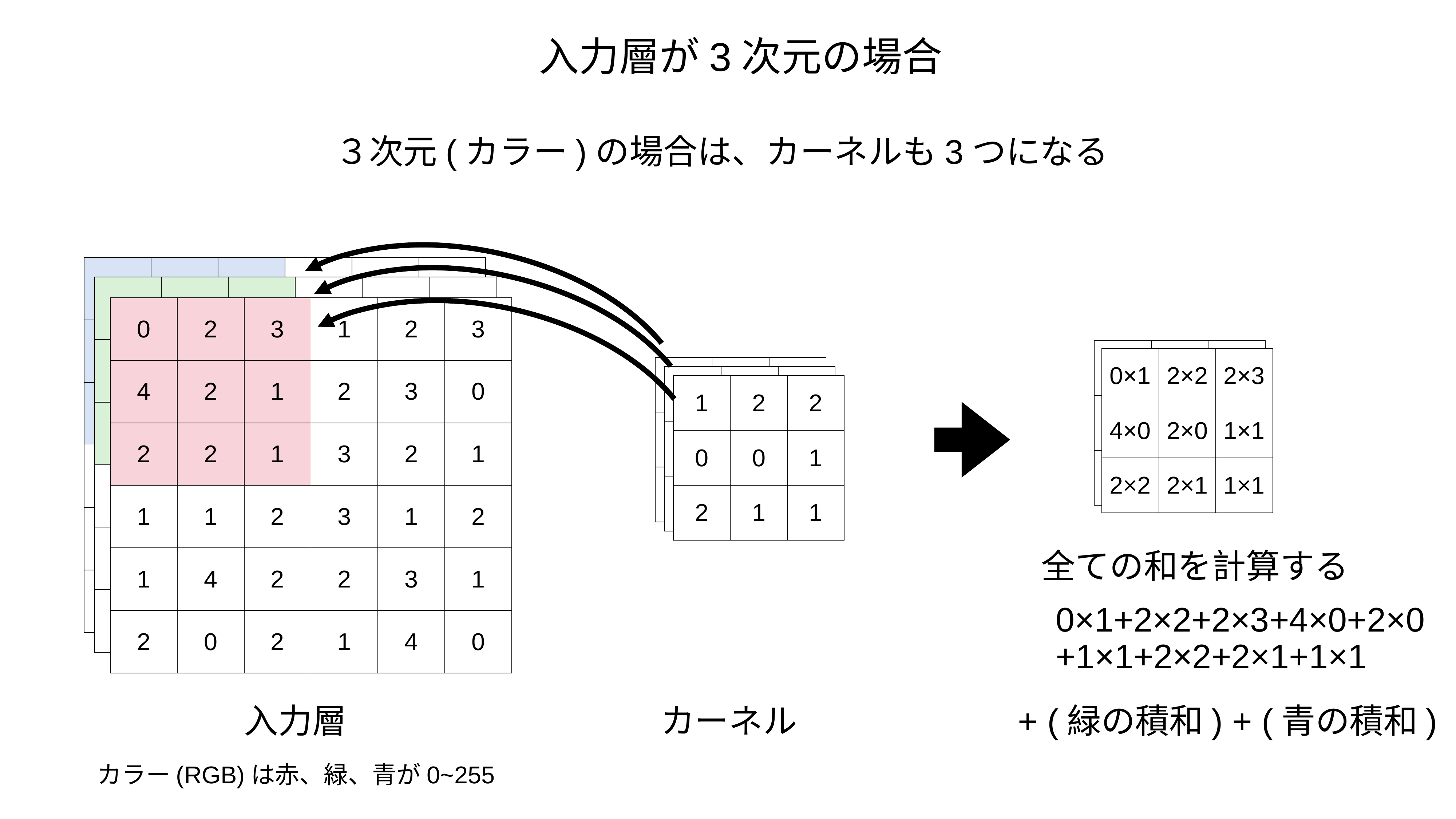

入力層が3次元の場合
３次元(カラー)の場合は、カーネルも3つになる

| 0 | 2 | 3 | 1 | 2 | 3 |
| --- | --- | --- | --- | --- | --- |
| 4 | 2 | 1 | 2 | 3 | 0 |
| 2 | 2 | 1 | 3 | 2 | 1 |
| 1 | 1 | 2 | 3 | 1 | 2 |
| 1 | 4 | 2 | 2 | 3 | 1 |
| 2 | 0 | 2 | 1 | 4 | 0 |

| 0 | 2 | 3 | 1 | 2 | 3 |
| --- | --- | --- | --- | --- | --- |
| 4 | 2 | 1 | 2 | 3 | 0 |
| 2 | 2 | 1 | 3 | 2 | 1 |
| 1 | 1 | 2 | 3 | 1 | 2 |
| 1 | 4 | 2 | 2 | 3 | 1 |
| 2 | 0 | 2 | 1 | 4 | 0 |
| 0 | 2 | 3 | 1 | 2 | 3 |
| --- | --- | --- | --- | --- | --- |
| 4 | 2 | 1 | 2 | 3 | 0 |
| 2 | 2 | 1 | 3 | 2 | 1 |
| 1 | 1 | 2 | 3 | 1 | 2 |
| 1 | 4 | 2 | 2 | 3 | 1 |
| 2 | 0 | 2 | 1 | 4 | 0 |

| 0×1 | 2×2 | 2×3 |
| --- | --- | --- |
| 4×0 | 2×0 | 1×1 |
| 2×2 | 2×1 | 1×1 |
| 0×1 | 2×2 | 2×3 |
| --- | --- | --- |
| 4×0 | 2×0 | 1×1 |
| 2×2 | 2×1 | 1×1 |
| 1 | 2 | 2 |
| --- | --- | --- |
| 0 | 0 | 1 |
| 2 | 1 | 1 |
| 1 | 2 | 2 |
| --- | --- | --- |
| 0 | 0 | 1 |
| 2 | 1 | 1 |
| 1 | 2 | 2 |
| --- | --- | --- |
| 0 | 0 | 1 |
| 2 | 1 | 1 |

全ての和を計算する
0×1+2×2+2×3+4×0+2×0
+1×1+2×2+2×1+1×1
入力層
カーネル
+ (緑の積和) + (青の積和)
カラー(RGB)は赤、緑、青が0~255